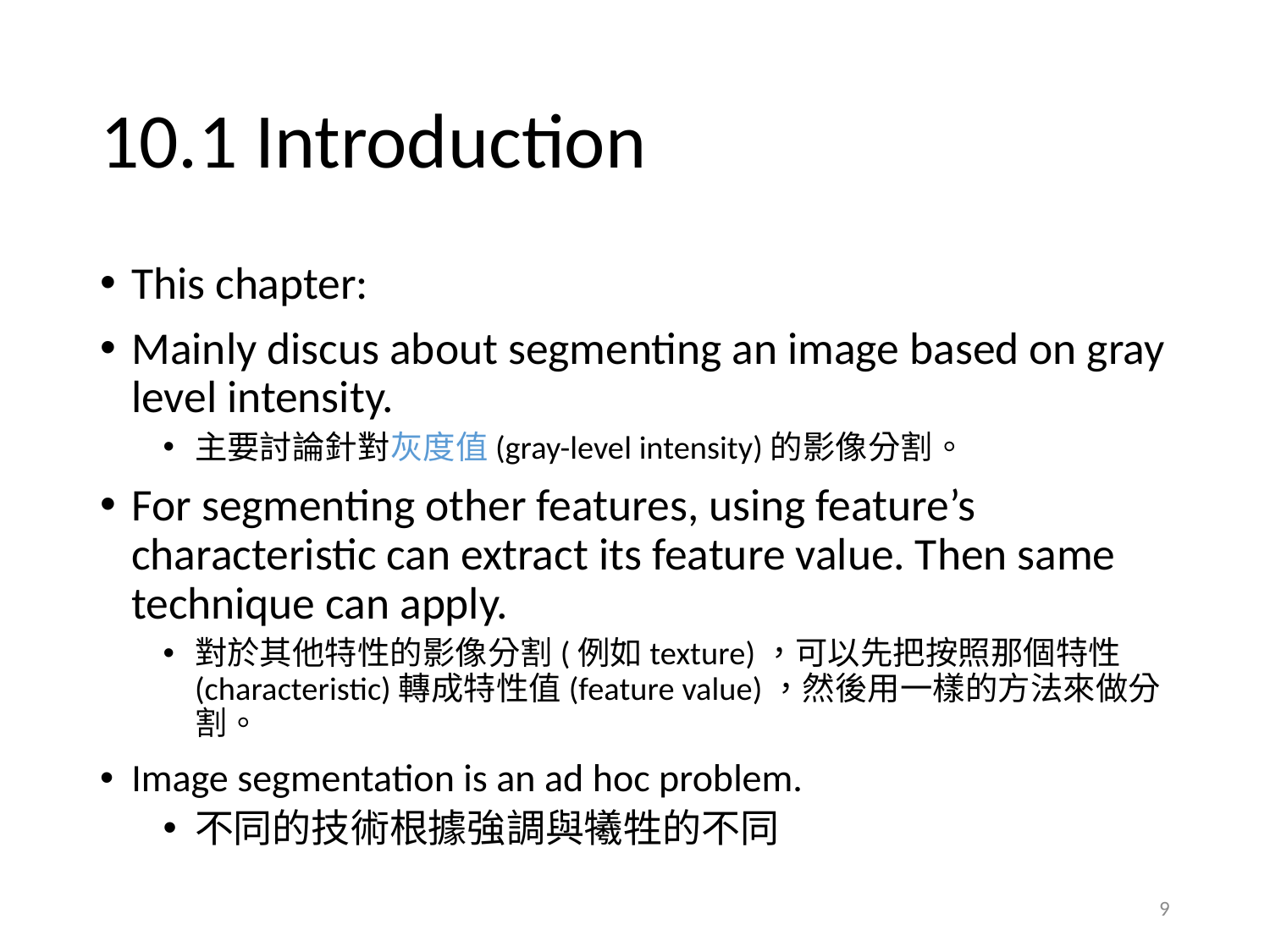

# 10.1 Introduction
This chapter:
Mainly discus about segmenting an image based on gray level intensity.
主要討論針對灰度值(gray-level intensity)的影像分割。
For segmenting other features, using feature’s characteristic can extract its feature value. Then same technique can apply.
對於其他特性的影像分割(例如texture)，可以先把按照那個特性(characteristic)轉成特性值(feature value)，然後用一樣的方法來做分割。
Image segmentation is an ad hoc problem.
不同的技術根據強調與犧牲的不同
9